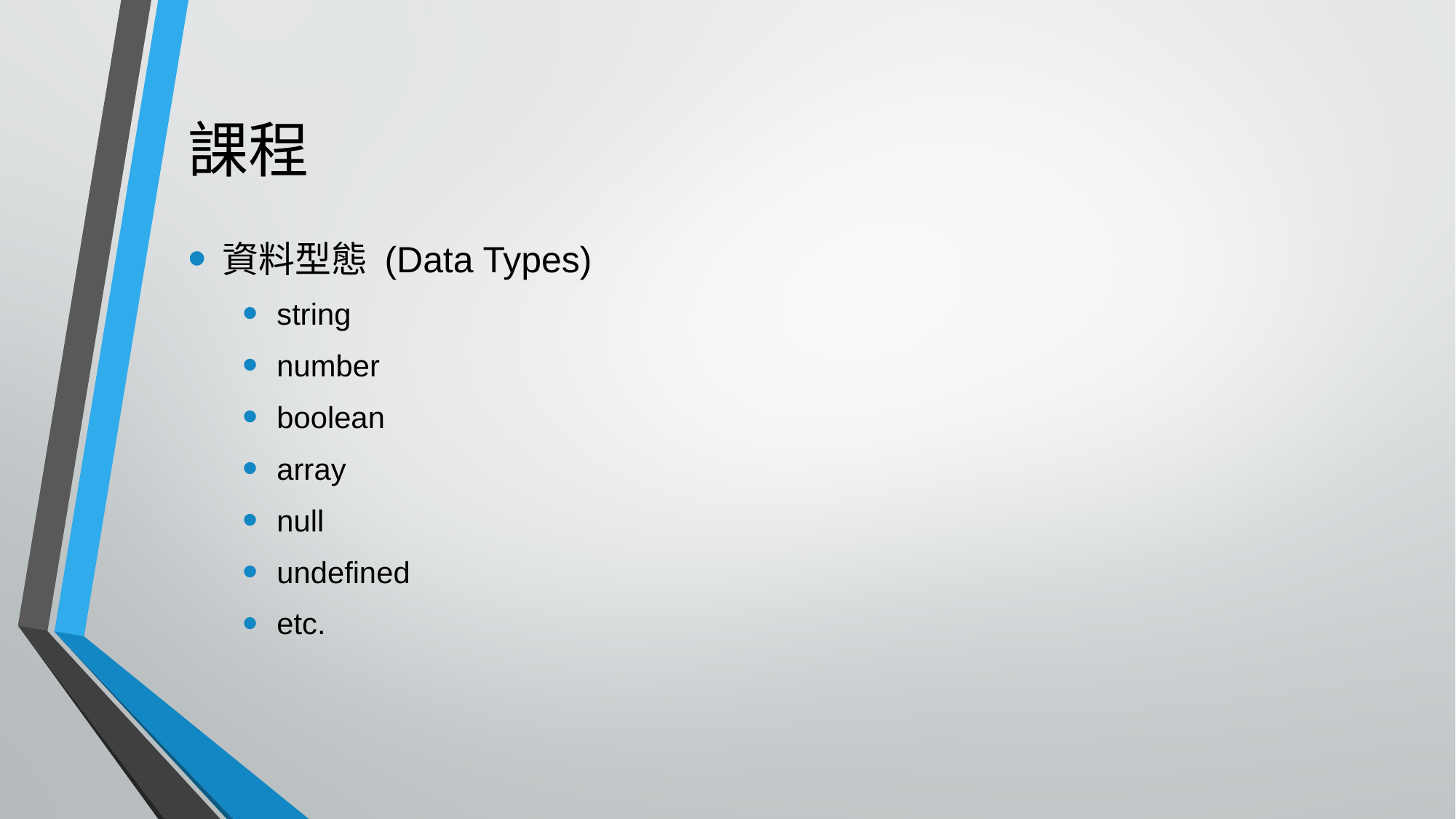

# 課程
資料型態 (Data Types)
string
number
boolean
array
null
undefined
etc.